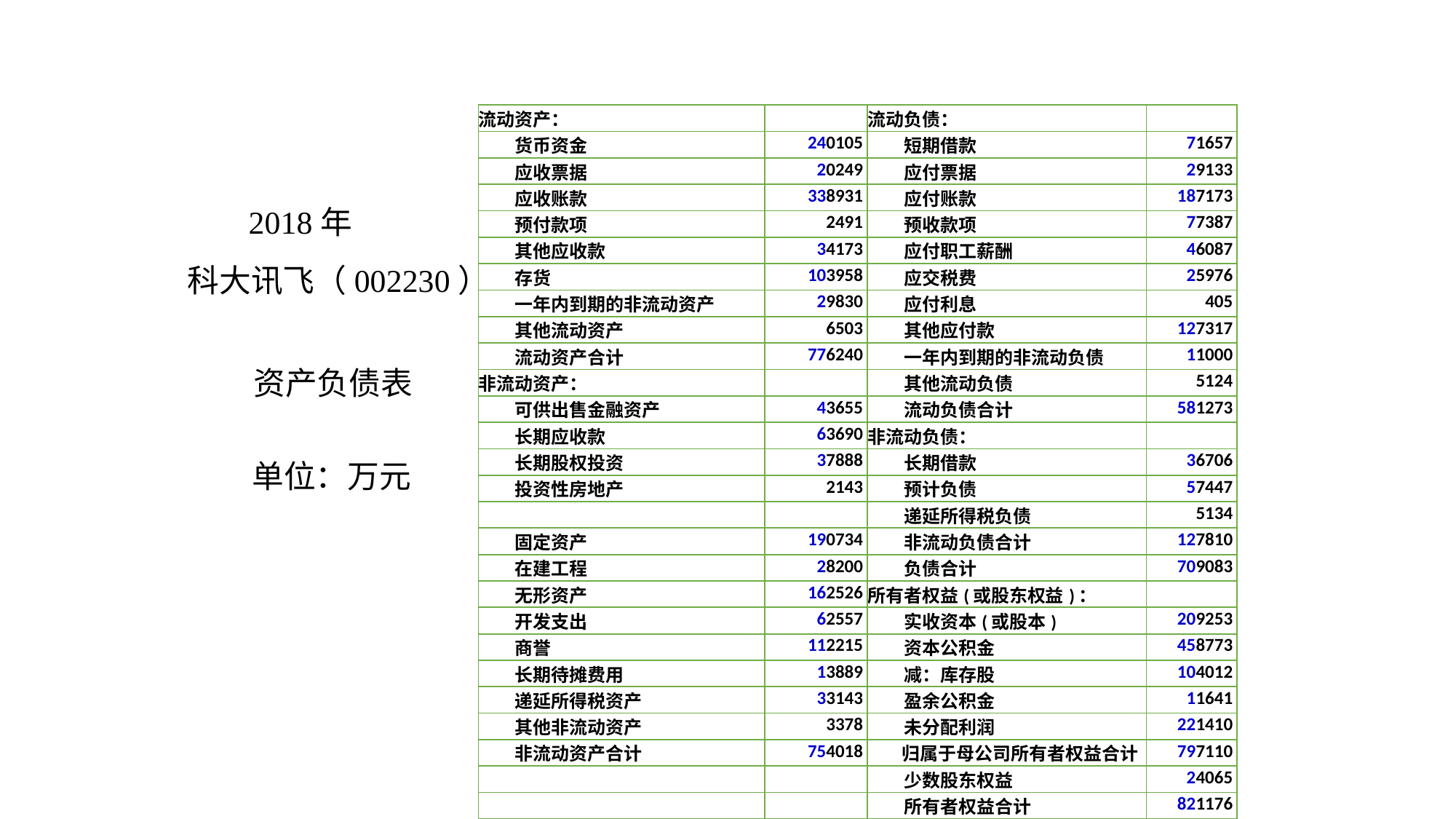

| 流动资产： |  | 流动负债： |  |
| --- | --- | --- | --- |
| 货币资金 | 240105 | 短期借款 | 71657 |
| 应收票据 | 20249 | 应付票据 | 29133 |
| 应收账款 | 338931 | 应付账款 | 187173 |
| 预付款项 | 2491 | 预收款项 | 77387 |
| 其他应收款 | 34173 | 应付职工薪酬 | 46087 |
| 存货 | 103958 | 应交税费 | 25976 |
| 一年内到期的非流动资产 | 29830 | 应付利息 | 405 |
| 其他流动资产 | 6503 | 其他应付款 | 127317 |
| 流动资产合计 | 776240 | 一年内到期的非流动负债 | 11000 |
| 非流动资产： |  | 其他流动负债 | 5124 |
| 可供出售金融资产 | 43655 | 流动负债合计 | 581273 |
| 长期应收款 | 63690 | 非流动负债： |  |
| 长期股权投资 | 37888 | 长期借款 | 36706 |
| 投资性房地产 | 2143 | 预计负债 | 57447 |
|  |  | 递延所得税负债 | 5134 |
| 固定资产 | 190734 | 非流动负债合计 | 127810 |
| 在建工程 | 28200 | 负债合计 | 709083 |
| 无形资产 | 162526 | 所有者权益(或股东权益)： |  |
| 开发支出 | 62557 | 实收资本(或股本) | 209253 |
| 商誉 | 112215 | 资本公积金 | 458773 |
| 长期待摊费用 | 13889 | 减：库存股 | 104012 |
| 递延所得税资产 | 33143 | 盈余公积金 | 11641 |
| 其他非流动资产 | 3378 | 未分配利润 | 221410 |
| 非流动资产合计 | 754018 | 归属于母公司所有者权益合计 | 797110 |
|  |  | 少数股东权益 | 24065 |
|  |  | 所有者权益合计 | 821176 |
| 资产总计 | 1530258 | 负债和所有者权益总计 | 1530258 |
2018年
科大讯飞（002230）
资产负债表
单位：万元